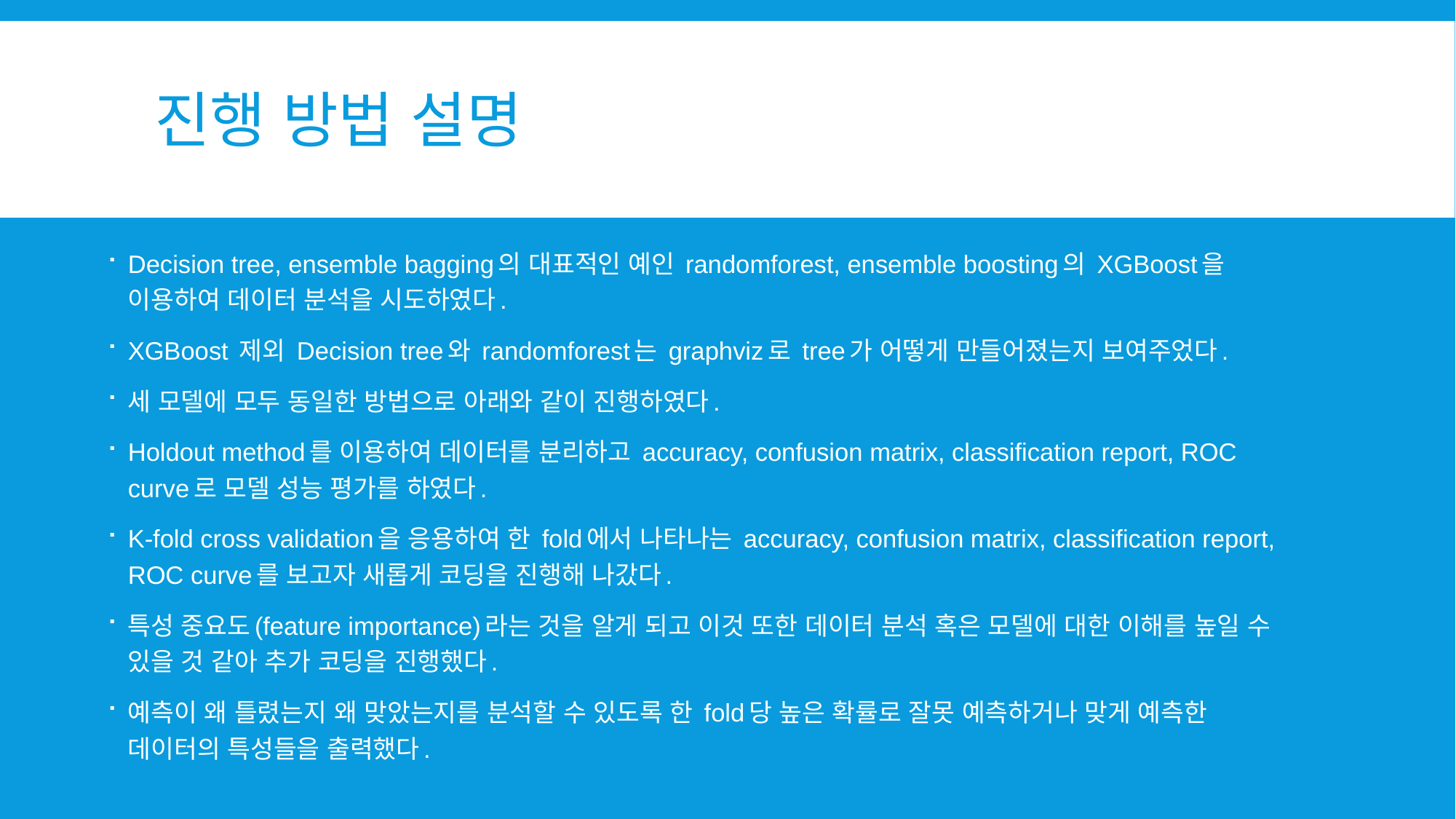

# 진행 방법 설명
Decision tree, ensemble bagging의 대표적인 예인 randomforest, ensemble boosting의 XGBoost을 이용하여 데이터 분석을 시도하였다.
XGBoost 제외 Decision tree와 randomforest는 graphviz로 tree가 어떻게 만들어졌는지 보여주었다.
세 모델에 모두 동일한 방법으로 아래와 같이 진행하였다.
Holdout method를 이용하여 데이터를 분리하고 accuracy, confusion matrix, classification report, ROC curve로 모델 성능 평가를 하였다.
K-fold cross validation을 응용하여 한 fold에서 나타나는 accuracy, confusion matrix, classification report, ROC curve를 보고자 새롭게 코딩을 진행해 나갔다.
특성 중요도(feature importance)라는 것을 알게 되고 이것 또한 데이터 분석 혹은 모델에 대한 이해를 높일 수 있을 것 같아 추가 코딩을 진행했다.
예측이 왜 틀렸는지 왜 맞았는지를 분석할 수 있도록 한 fold당 높은 확률로 잘못 예측하거나 맞게 예측한 데이터의 특성들을 출력했다.